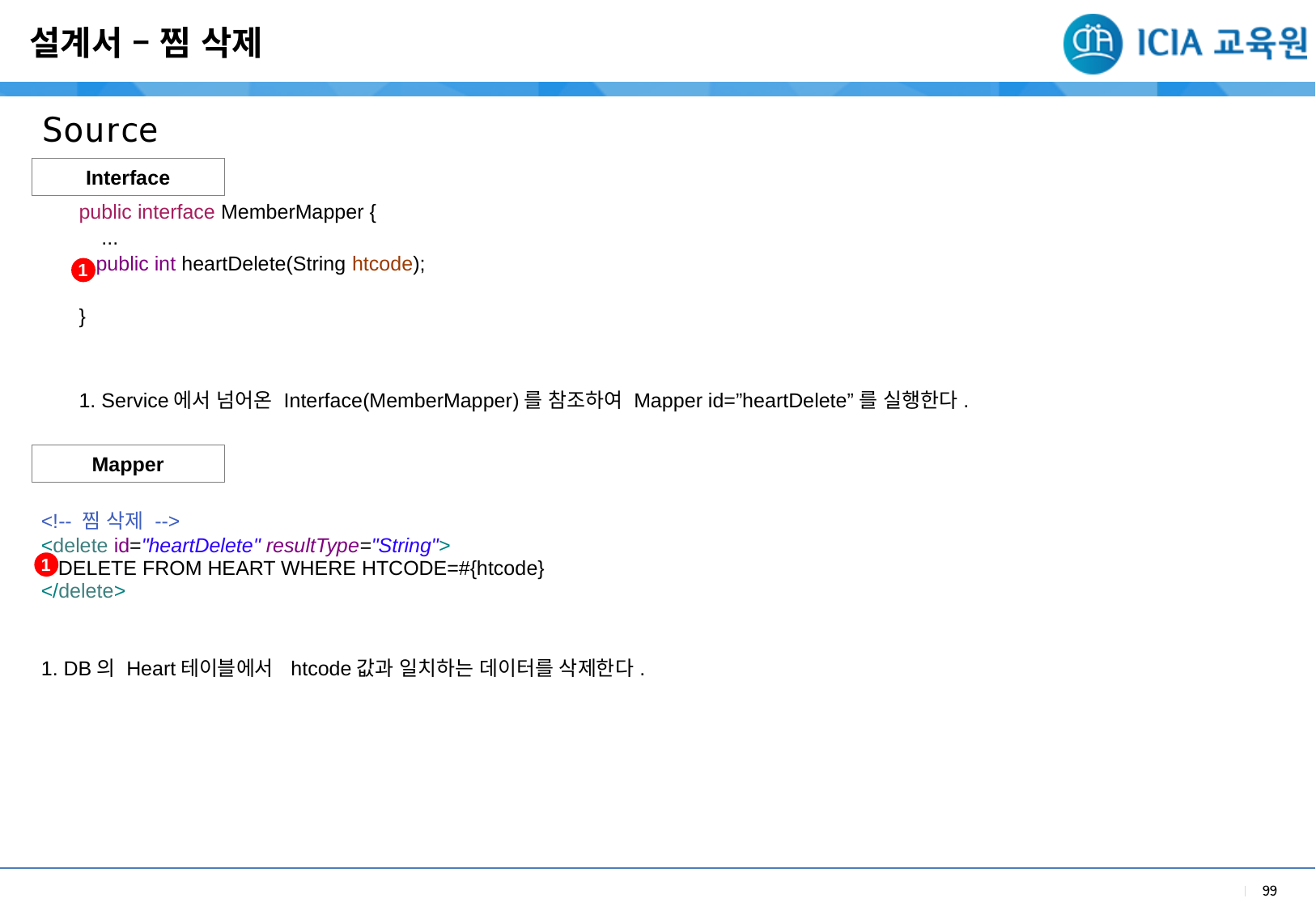

설계서 – 찜 삭제
Source
Interface
| public interface MemberMapper { ... public int heartDelete(String htcode); } |
| --- |
| 1. Service에서 넘어온 Interface(MemberMapper)를 참조하여 Mapper id=”heartDelete”를 실행한다. |
1

Mapper
| <!-- 찜 삭제 --> <delete id="heartDelete" resultType="String"> DELETE FROM HEART WHERE HTCODE=#{htcode} </delete> |
| --- |
| 1. DB의 Heart테이블에서 htcode값과 일치하는 데이터를 삭제한다. |
1